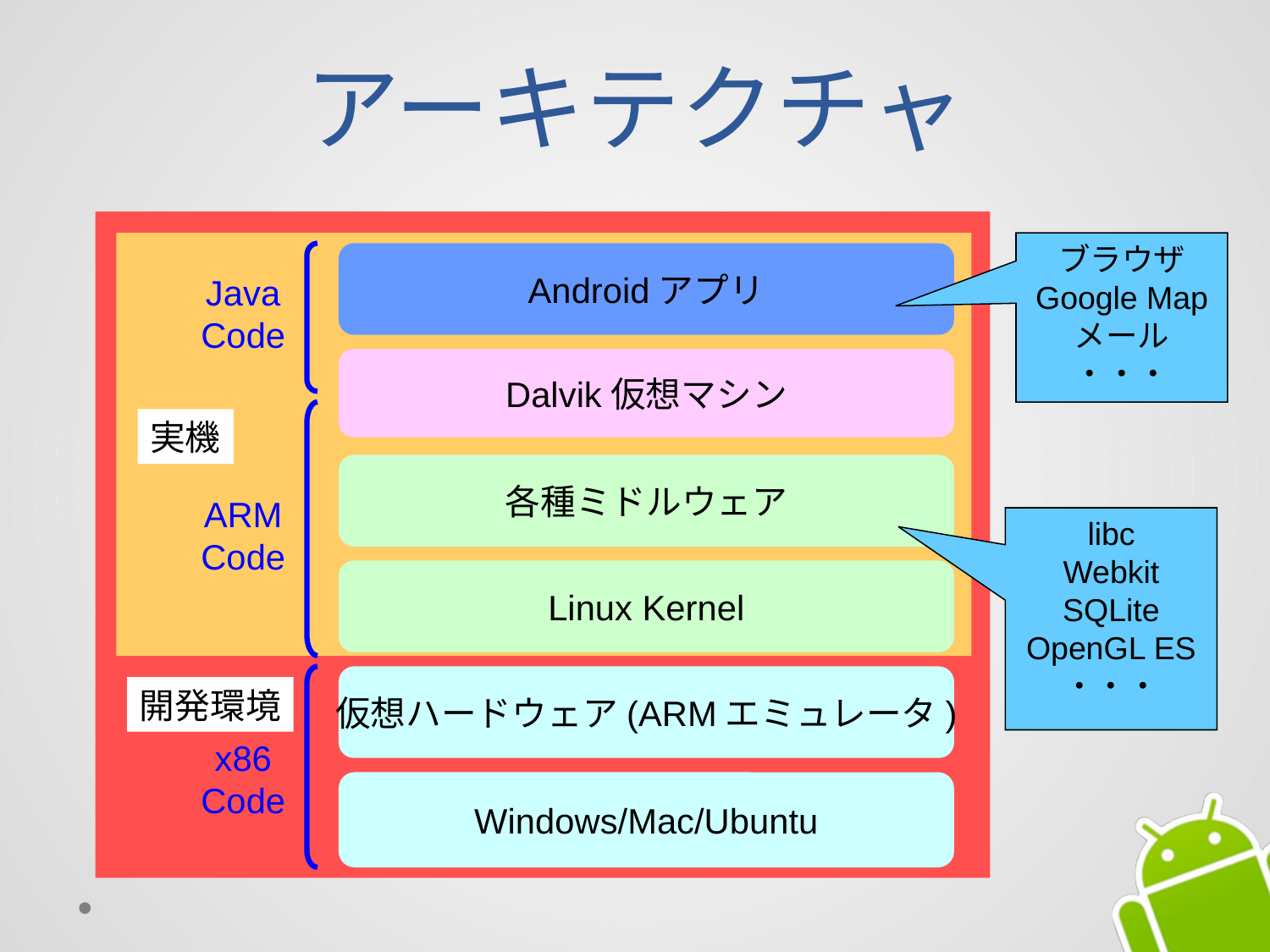

# アーキテクチャ

ブラウザ
Google Map
メール
・・・

Androidアプリ
Java
Code
Dalvik仮想マシン

実機
各種ミドルウェア
ARM
Code
libc
Webkit
SQLite
OpenGL ES
・・・
Linux Kernel

仮想ハードウェア(ARMエミュレータ)
開発環境
x86
Code
Windows/Mac/Ubuntu